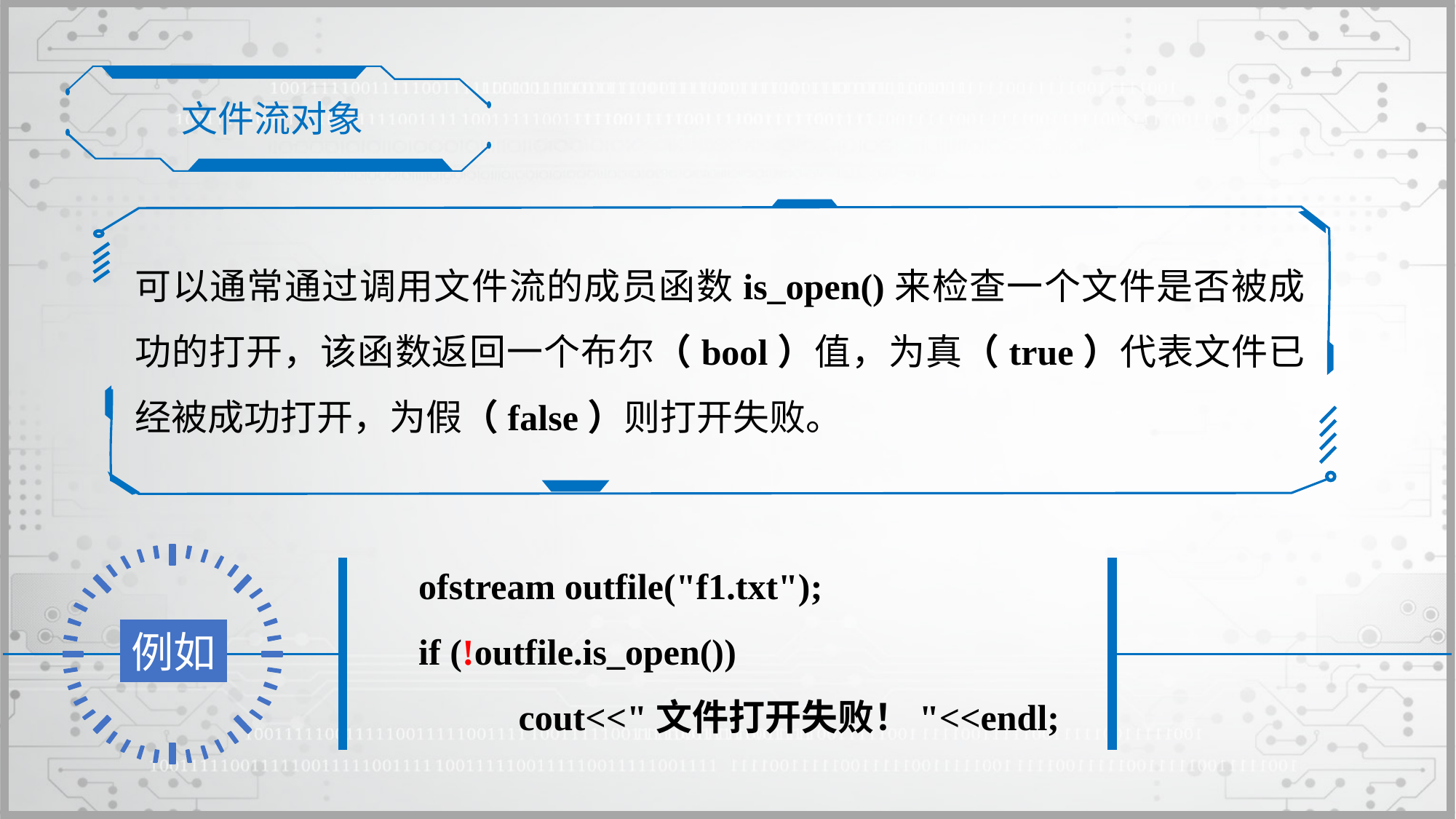

文件流对象

可以通常通过调用文件流的成员函数is_open()来检查一个文件是否被成功的打开，该函数返回一个布尔（bool）值，为真（true）代表文件已经被成功打开，为假（false）则打开失败。

 ofstream outfile("f1.txt");
 if (!outfile.is_open())
	cout<<"文件打开失败！"<<endl;

例如